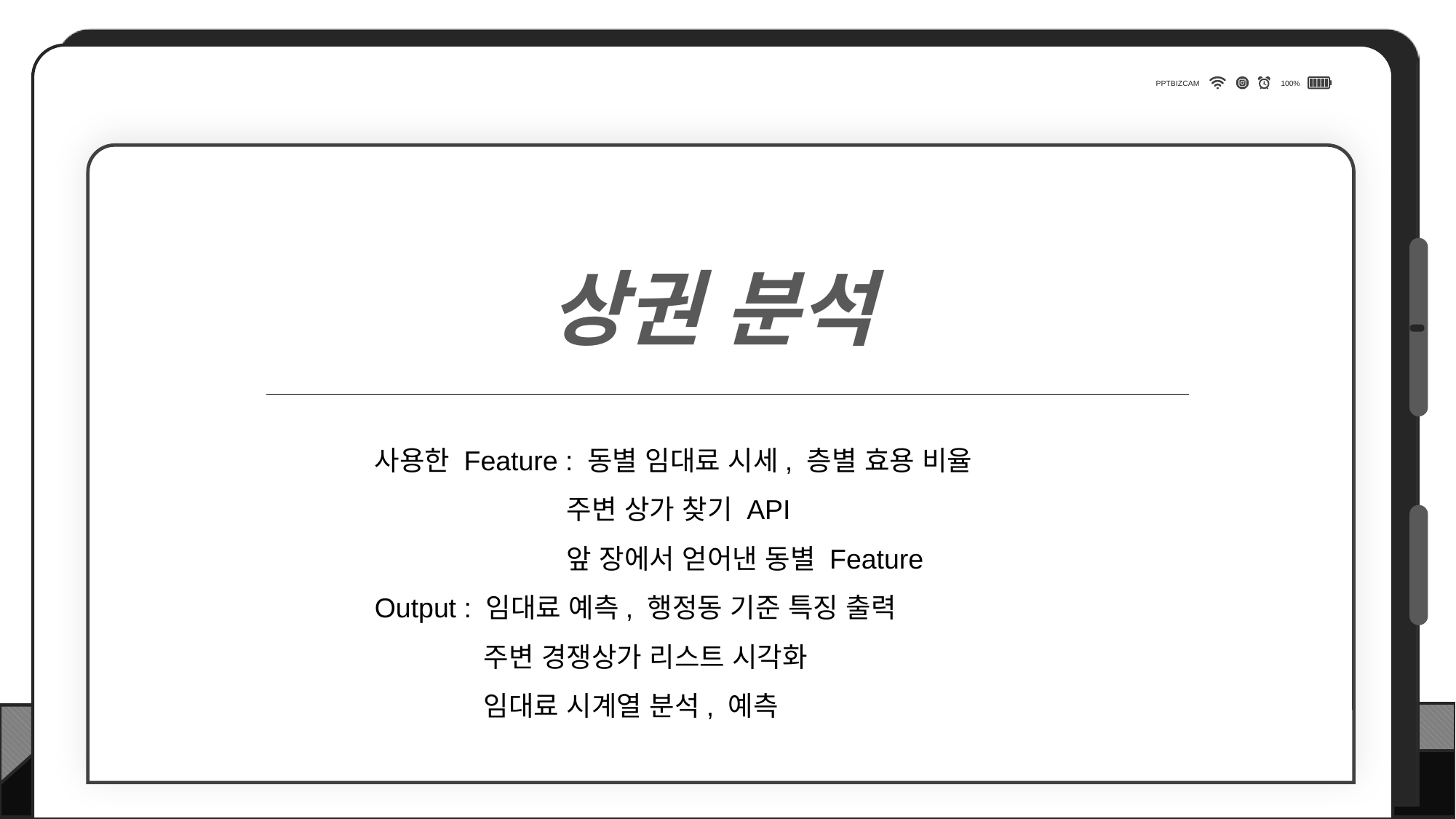

PPTBIZCAM
100%

상권 분석
사용한 Feature : 동별 임대료 시세, 층별 효용 비율
	          주변 상가 찾기 API
	          앞 장에서 얻어낸 동별 Feature
Output : 임대료 예측, 행정동 기준 특징 출력
	주변 경쟁상가 리스트 시각화
	임대료 시계열 분석, 예측